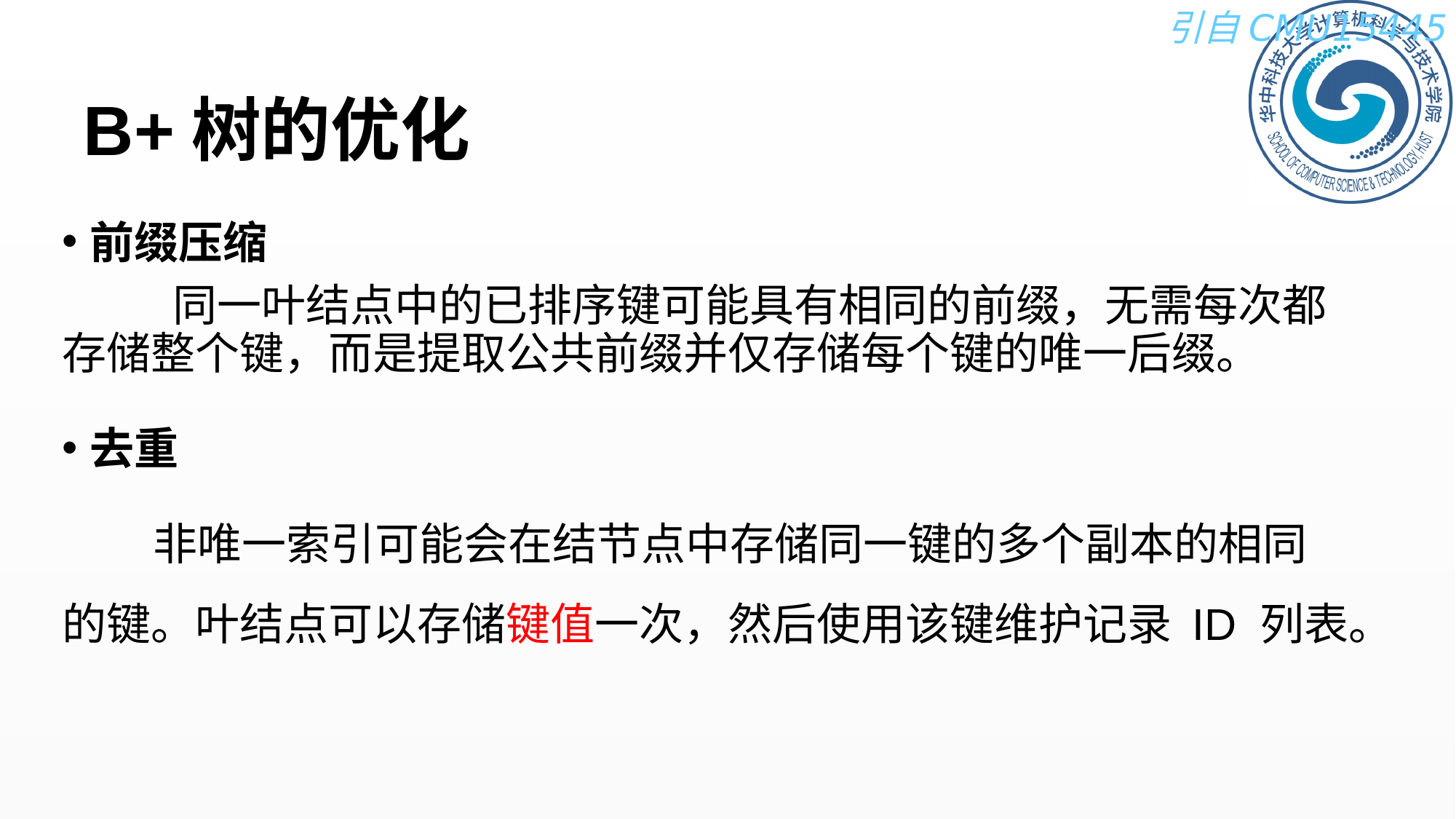

# B+树的优化
前缀压缩
          同一叶结点中的已排序键可能具有相同的前缀，无需每次都存储整个键，而是提取公共前缀并仅存储每个键的唯一后缀。
去重
        非唯一索引可能会在结节点中存储同一键的多个副本的相同的键。叶结点可以存储键值一次，然后使用该键维护记录 ID 列表。
80